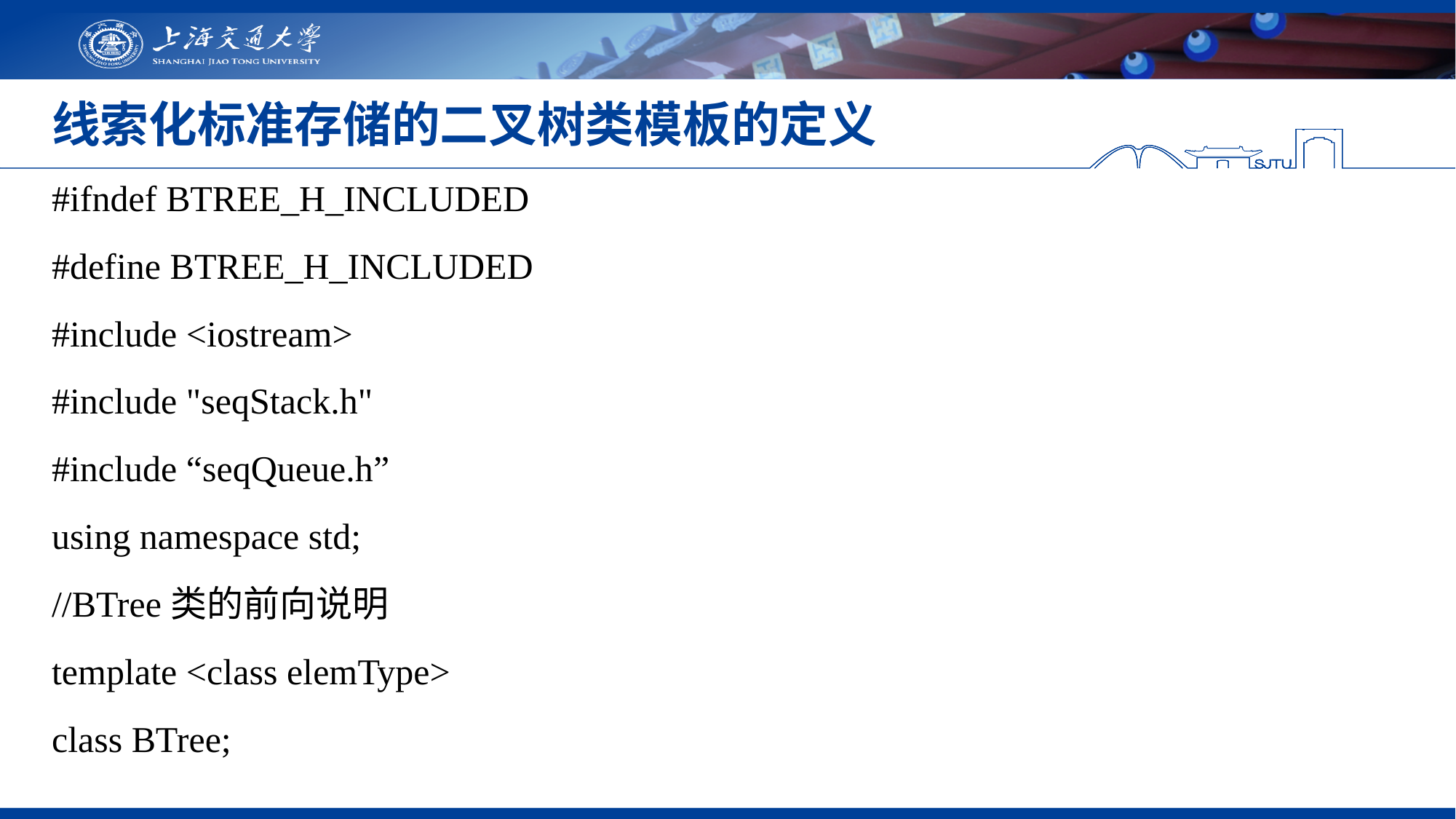

# 线索化标准存储的二叉树类模板的定义
#ifndef BTREE_H_INCLUDED
#define BTREE_H_INCLUDED
#include <iostream>
#include "seqStack.h"
#include “seqQueue.h”
using namespace std;
//BTree类的前向说明
template <class elemType>
class BTree;